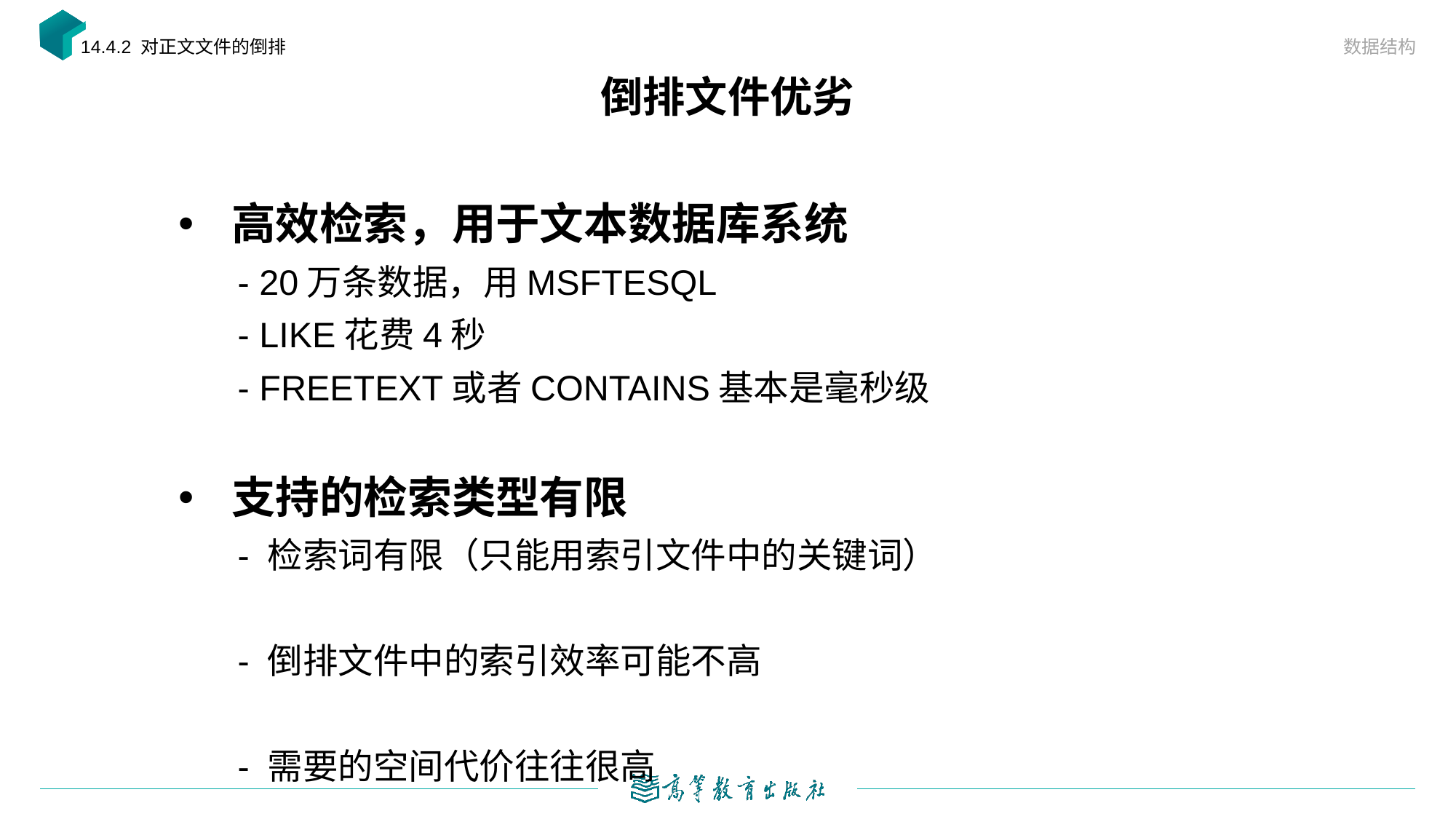

数据结构
14.4.2 对正文文件的倒排
# 倒排文件优劣
高效检索，用于文本数据库系统
      - 20万条数据，用MSFTESQL
      - LIKE花费4秒
      - FREETEXT或者CONTAINS基本是毫秒级

支持的检索类型有限
      - 检索词有限（只能用索引文件中的关键词）

      - 倒排文件中的索引效率可能不高

      - 需要的空间代价往往很高